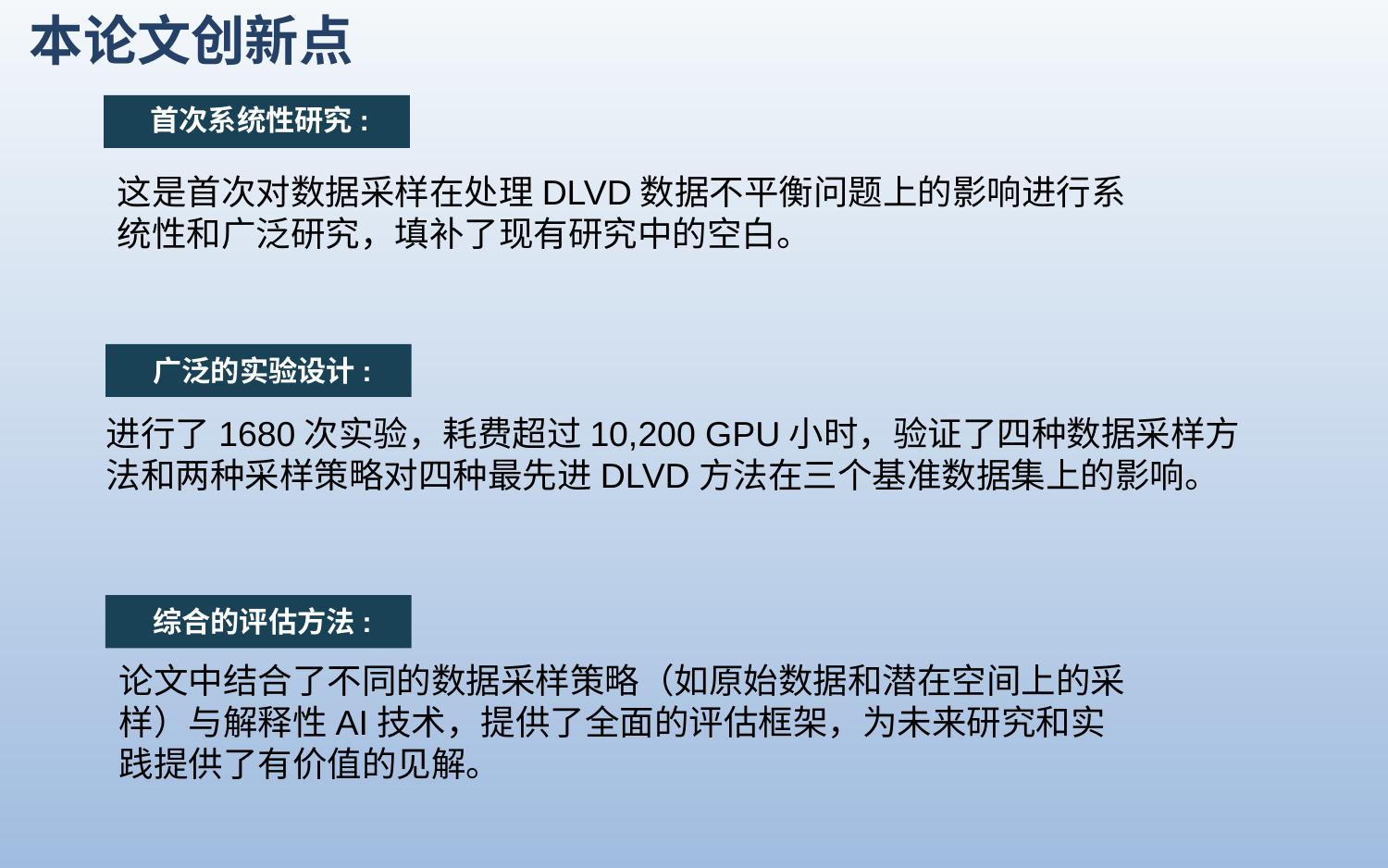

本论文创新点
首次系统性研究:

这是首次对数据采样在处理DLVD数据不平衡问题上的影响进行系统性和广泛研究，填补了现有研究中的空白。

广泛的实验设计:
进行了1680次实验，耗费超过10,200 GPU小时，验证了四种数据采样方法和两种采样策略对四种最先进DLVD方法在三个基准数据集上的影响。

综合的评估方法:
论文中结合了不同的数据采样策略（如原始数据和潜在空间上的采样）与解释性AI技术，提供了全面的评估框架，为未来研究和实践提供了有价值的见解。